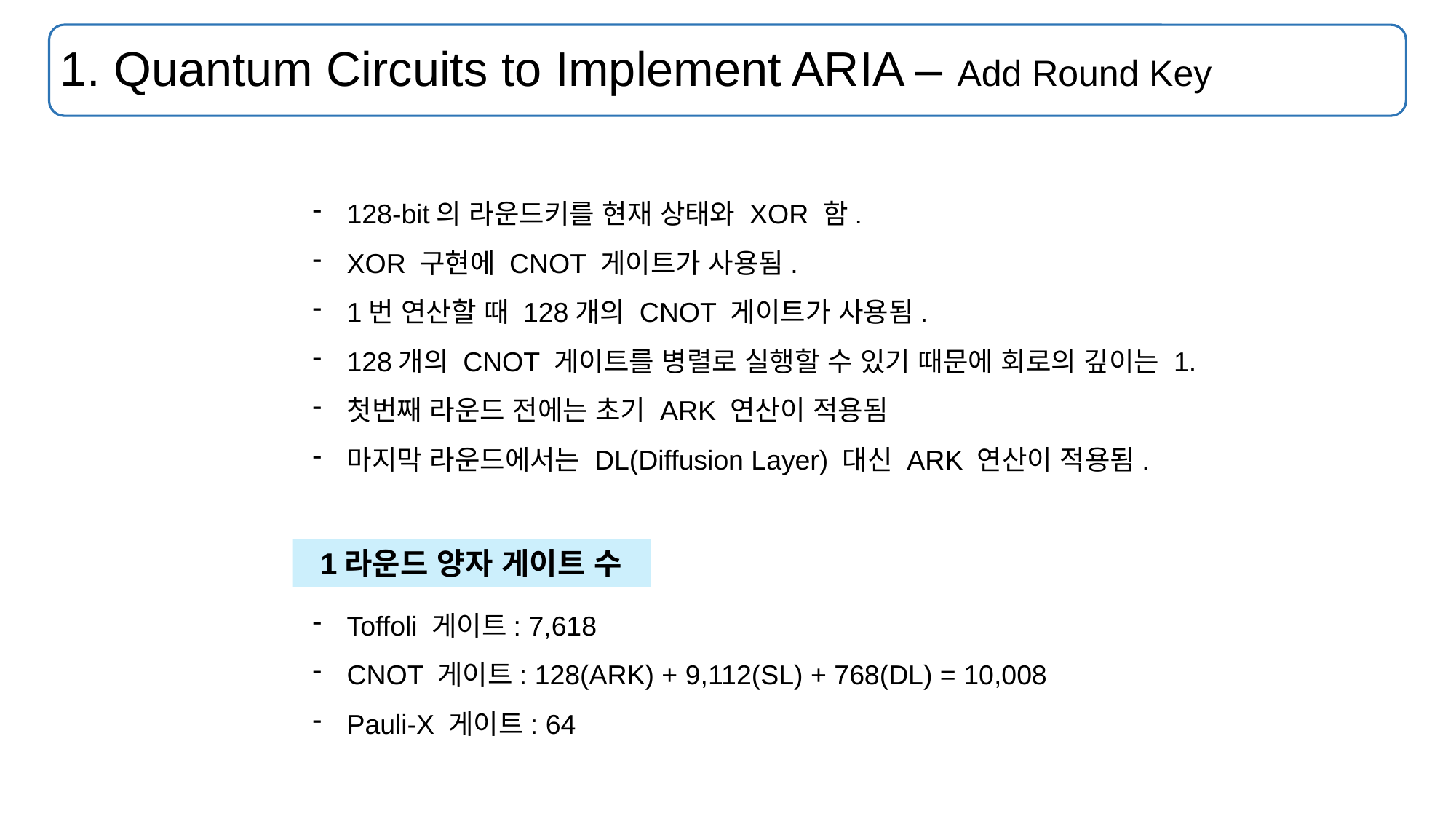

# 1. Quantum Circuits to Implement ARIA – Add Round Key
128-bit의 라운드키를 현재 상태와 XOR 함.
XOR 구현에 CNOT 게이트가 사용됨.
1번 연산할 때 128개의 CNOT 게이트가 사용됨.
128개의 CNOT 게이트를 병렬로 실행할 수 있기 때문에 회로의 깊이는 1.
첫번째 라운드 전에는 초기 ARK 연산이 적용됨
마지막 라운드에서는 DL(Diffusion Layer) 대신 ARK 연산이 적용됨.

1라운드 양자 게이트 수
Toffoli 게이트: 7,618
CNOT 게이트: 128(ARK) + 9,112(SL) + 768(DL) = 10,008
Pauli-X 게이트: 64